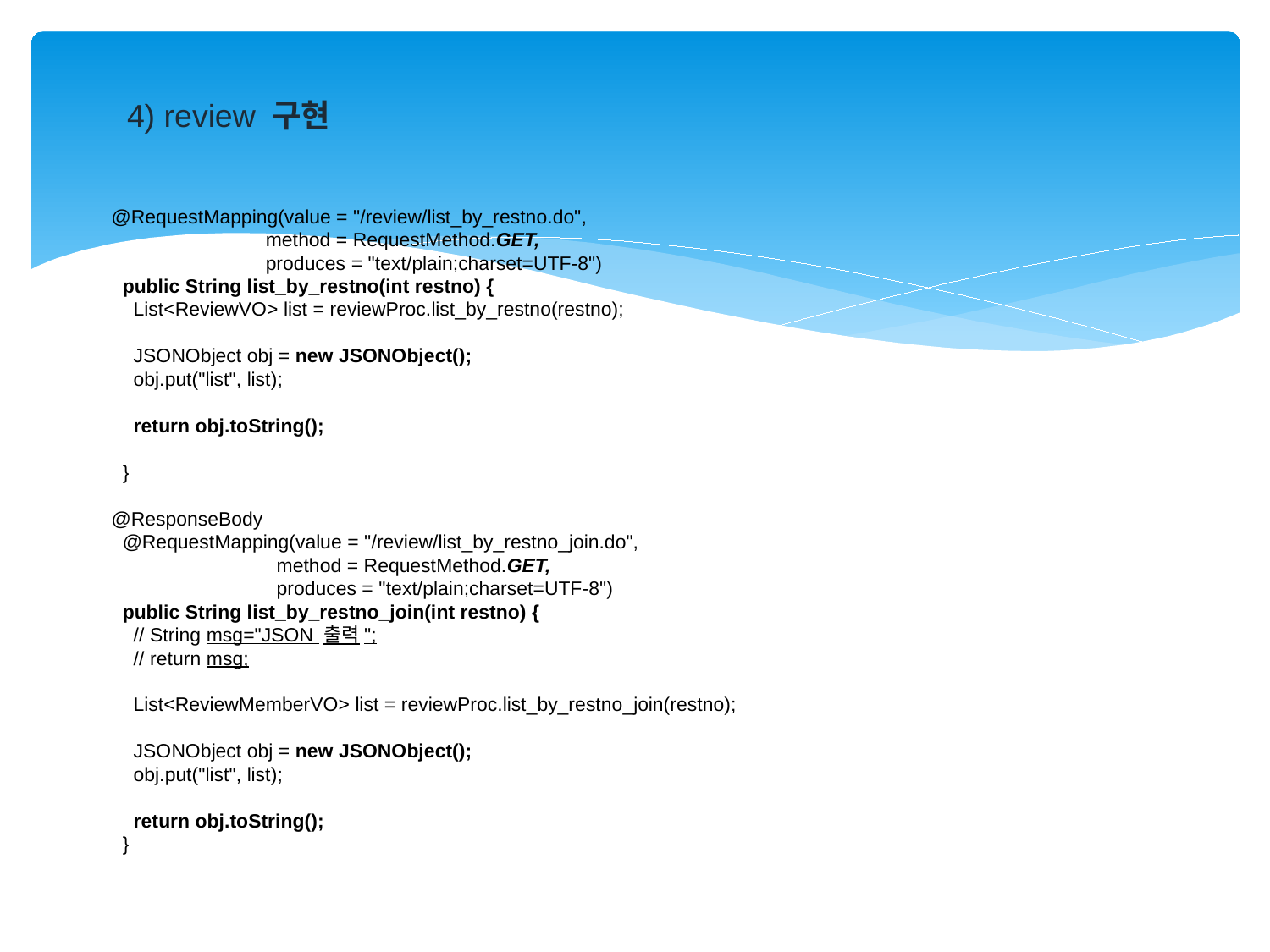

4) review 구현
@RequestMapping(value = "/review/list_by_restno.do",
                            method = RequestMethod.GET,
                            produces = "text/plain;charset=UTF-8")
  public String list_by_restno(int restno) {
    List<ReviewVO> list = reviewProc.list_by_restno(restno);

    JSONObject obj = new JSONObject();
    obj.put("list", list);

    return obj.toString();

  }

@ResponseBody
  @RequestMapping(value = "/review/list_by_restno_join.do",
                              method = RequestMethod.GET,
                              produces = "text/plain;charset=UTF-8")
  public String list_by_restno_join(int restno) {
    // String msg="JSON 출력";
    // return msg;

    List<ReviewMemberVO> list = reviewProc.list_by_restno_join(restno);

    JSONObject obj = new JSONObject();
    obj.put("list", list);

    return obj.toString();
  }